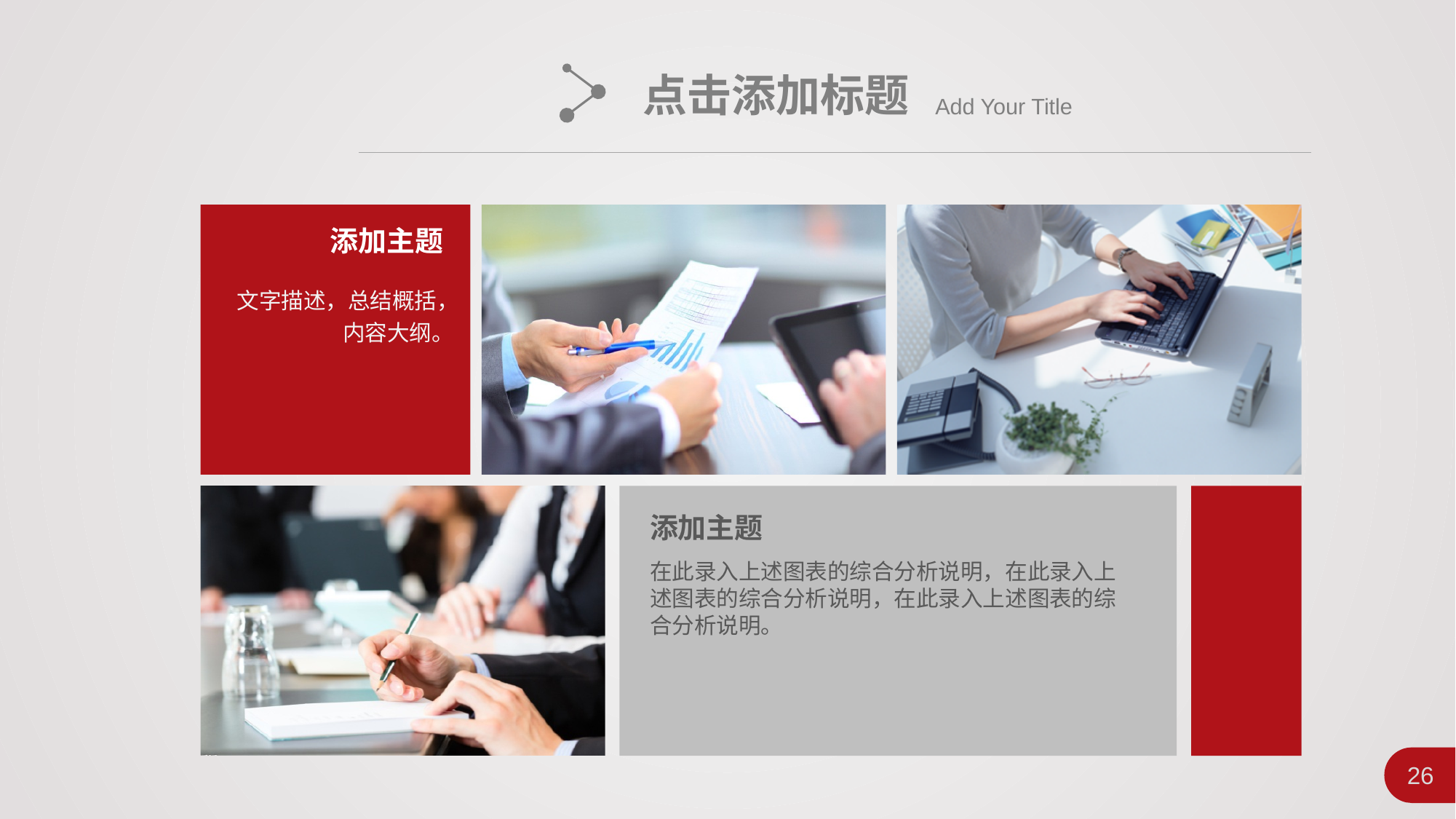

点击添加标题
Add Your Title

添加主题
文字描述，总结概括，内容大纲。

添加主题
在此录入上述图表的综合分析说明，在此录入上述图表的综合分析说明，在此录入上述图表的综合分析说明。